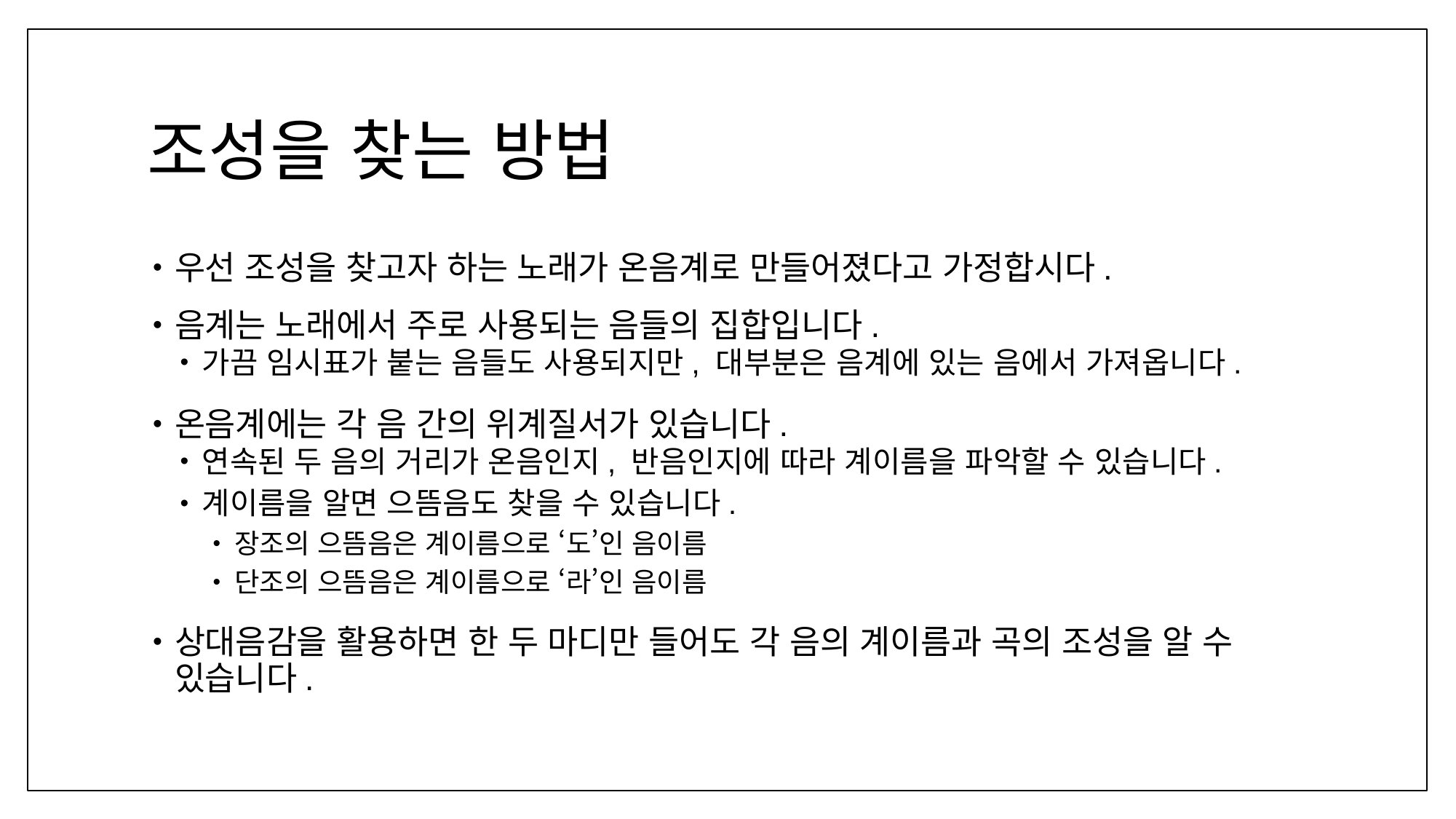

# 조성을 찾는 방법
우선 조성을 찾고자 하는 노래가 온음계로 만들어졌다고 가정합시다.
음계는 노래에서 주로 사용되는 음들의 집합입니다.
가끔 임시표가 붙는 음들도 사용되지만, 대부분은 음계에 있는 음에서 가져옵니다.
온음계에는 각 음 간의 위계질서가 있습니다.
연속된 두 음의 거리가 온음인지, 반음인지에 따라 계이름을 파악할 수 있습니다.
계이름을 알면 으뜸음도 찾을 수 있습니다.
장조의 으뜸음은 계이름으로 ‘도’인 음이름
단조의 으뜸음은 계이름으로 ‘라’인 음이름
상대음감을 활용하면 한 두 마디만 들어도 각 음의 계이름과 곡의 조성을 알 수 있습니다.